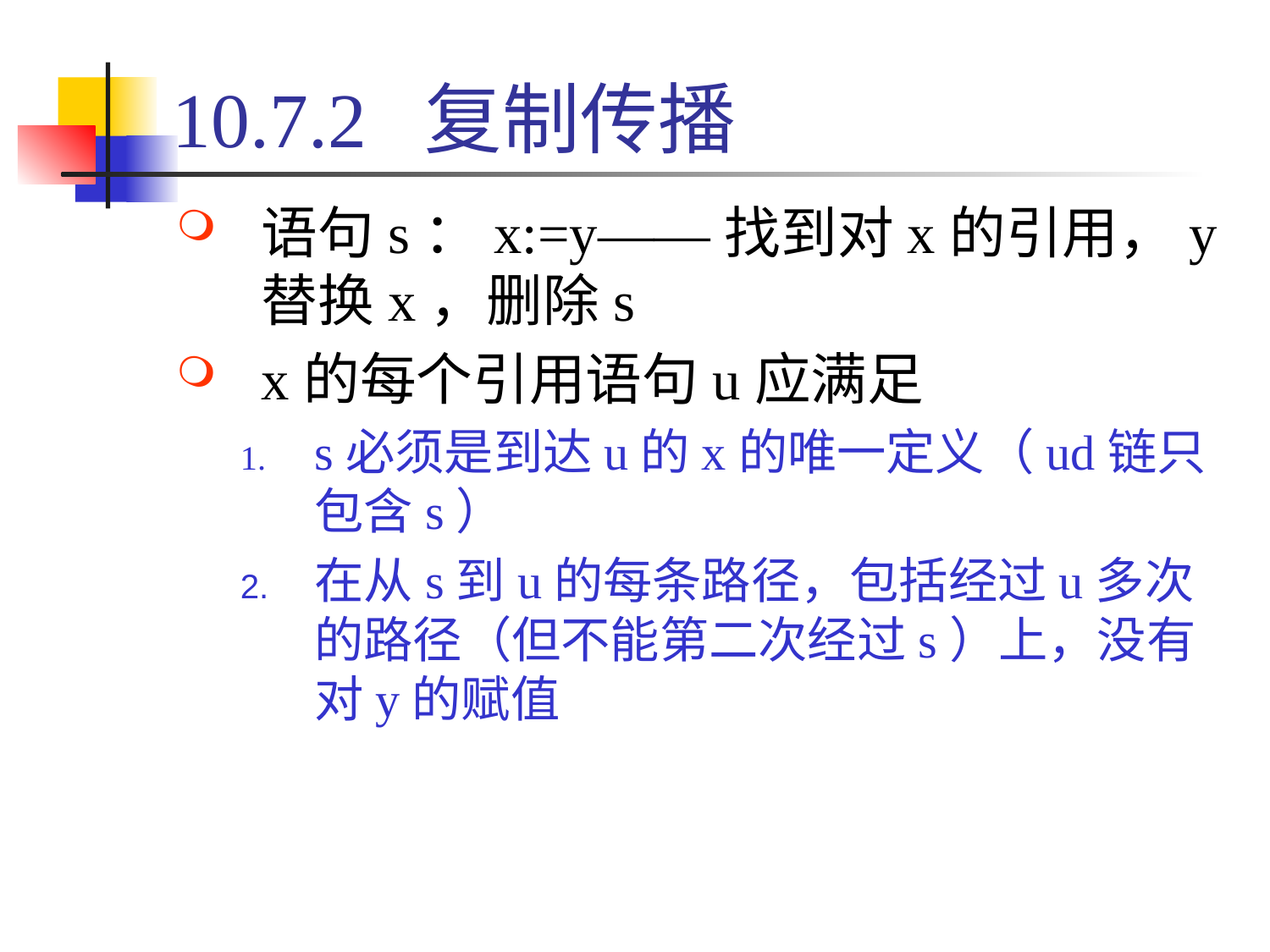

# 10.7.2  复制传播
语句s：x:=y——找到对x的引用，y替换x，删除s
x的每个引用语句u应满足
s必须是到达u的x的唯一定义（ud链只包含s）
在从s到u的每条路径，包括经过u多次的路径（但不能第二次经过s）上，没有对y的赋值